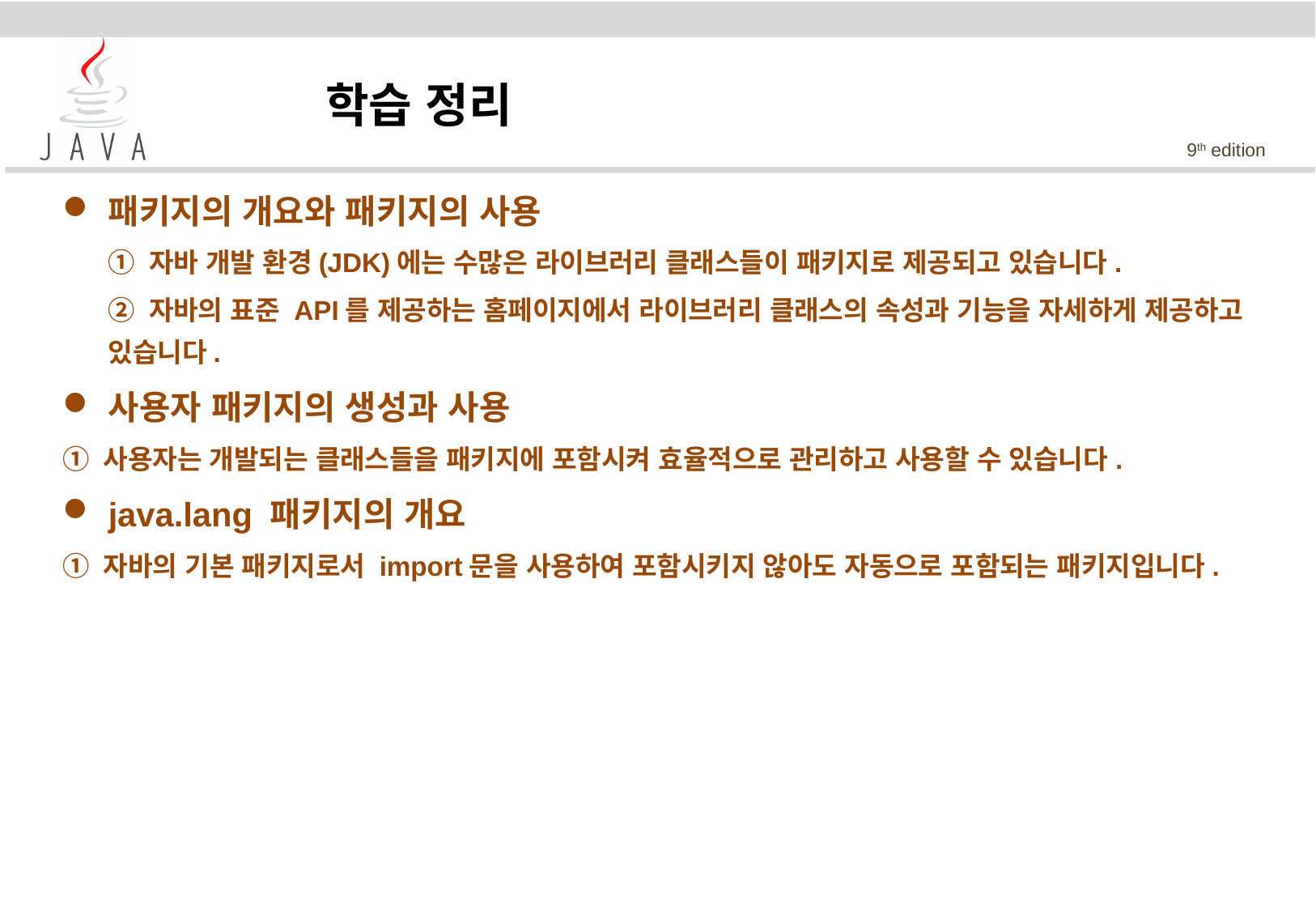

학습 정리
패키지의 개요와 패키지의 사용
	① 자바 개발 환경(JDK)에는 수많은 라이브러리 클래스들이 패키지로 제공되고 있습니다.
	② 자바의 표준 API를 제공하는 홈페이지에서 라이브러리 클래스의 속성과 기능을 자세하게 제공하고 있습니다.
사용자 패키지의 생성과 사용
① 사용자는 개발되는 클래스들을 패키지에 포함시켜 효율적으로 관리하고 사용할 수 있습니다.
java.lang 패키지의 개요
① 자바의 기본 패키지로서 import문을 사용하여 포함시키지 않아도 자동으로 포함되는 패키지입니다.